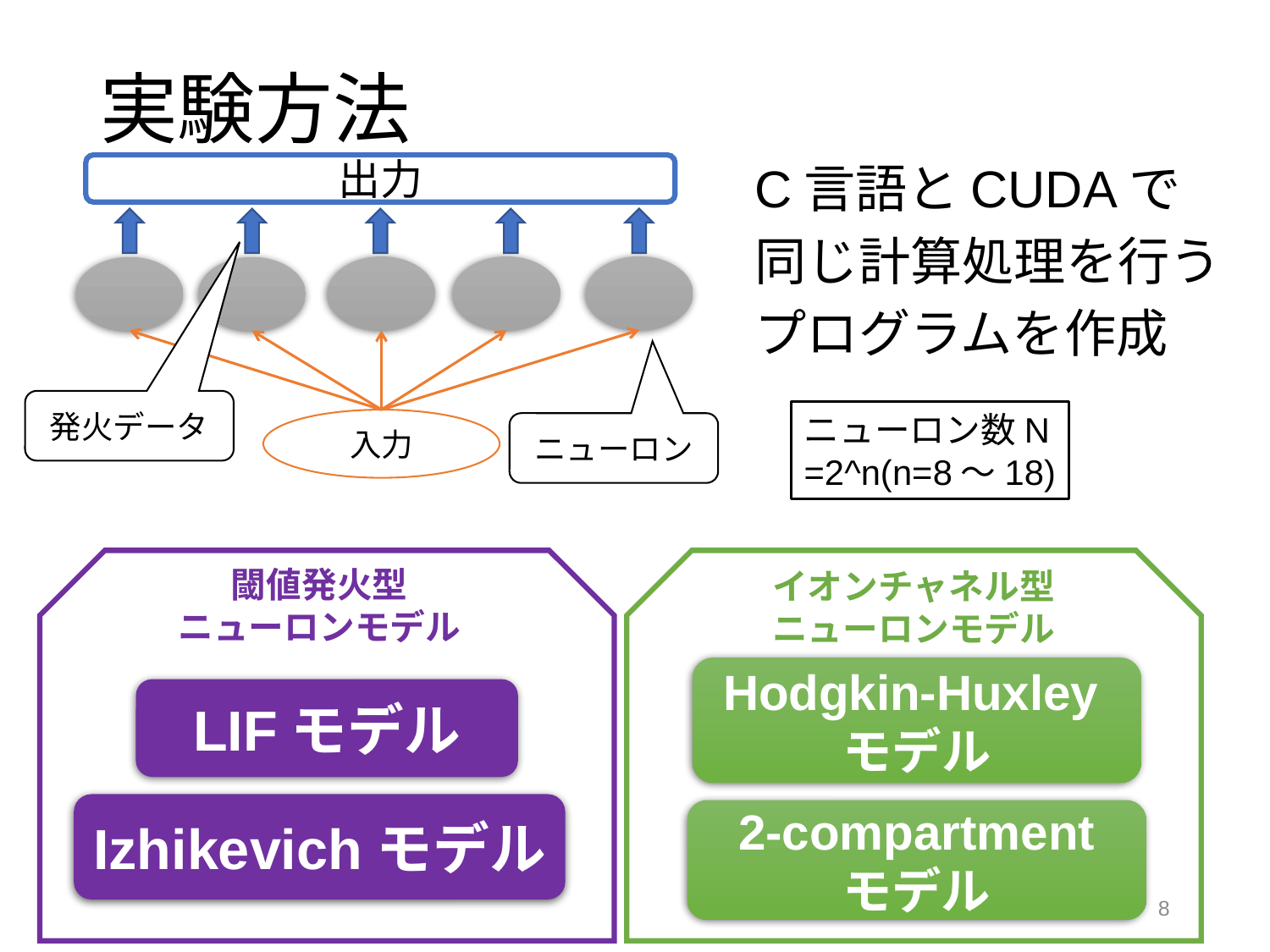

# 実験方法
出力

入力
発火データ
ニューロン
C言語とCUDAで
同じ計算処理を行う
プログラムを作成
ニューロン数N
=2^n(n=8～18)

閾値発火型
ニューロンモデル
イオンチャネル型
ニューロンモデル
Hodgkin-Huxleyモデル
LIFモデル
Izhikevichモデル
2-compartment
モデル
8